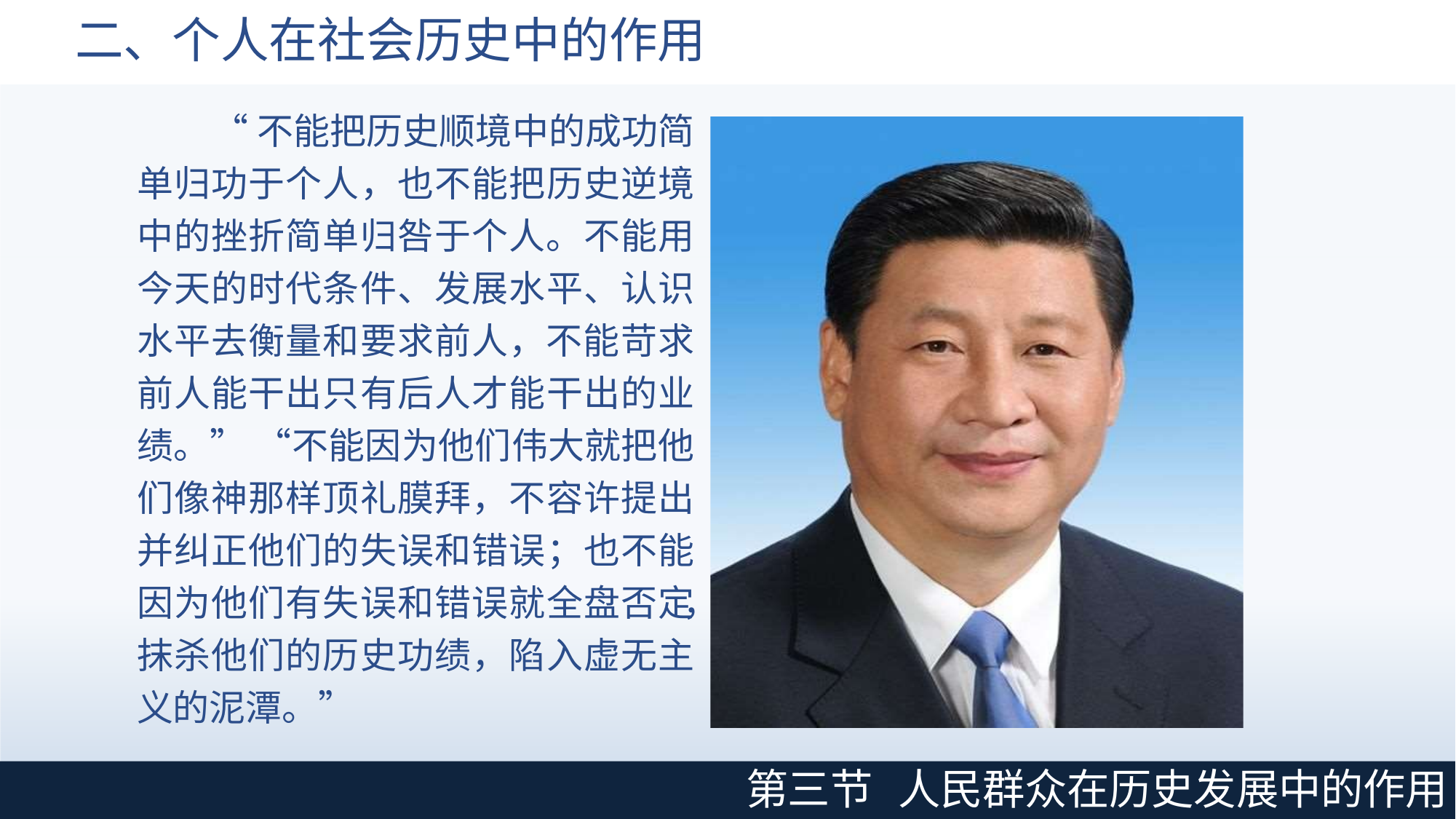

# 二、个人在社会历史中的作用

“不能把历史顺境中的成功简 单归功于个人，也不能把历史逆境 中的挫折简单归咎于个人。不能用 今天的时代条件、发展水平、认识 水平去衡量和要求前人，不能苛求 前人能干出只有后人才能干出的业 绩。” “不能因为他们伟大就把他 们像神那样顶礼膜拜，不容许提出 并纠正他们的失误和错误；也不能 因为他们有失误和错误就全盘否定 抹杀他们的历史功绩，陷入虚无主 义的泥潭。”

，
第三节
人民群众在历史发展中的作用